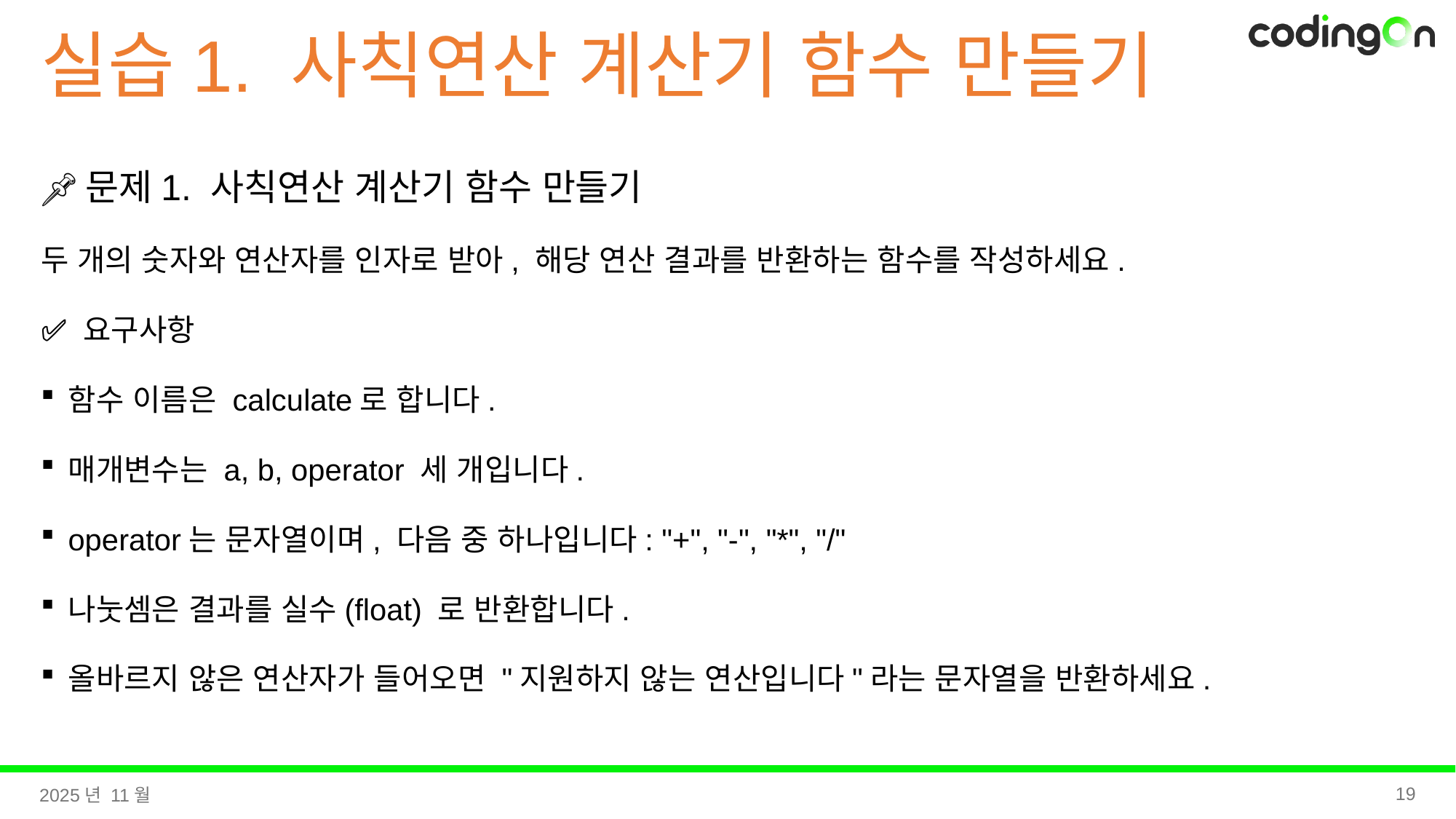

실습1. 사칙연산 계산기 함수 만들기
📌문제1. 사칙연산 계산기 함수 만들기
두 개의 숫자와 연산자를 인자로 받아, 해당 연산 결과를 반환하는 함수를 작성하세요.
✅ 요구사항
함수 이름은 calculate로 합니다.
매개변수는 a, b, operator 세 개입니다.
operator는 문자열이며, 다음 중 하나입니다: "+", "-", "*", "/"
나눗셈은 결과를 실수(float) 로 반환합니다.
올바르지 않은 연산자가 들어오면 "지원하지 않는 연산입니다"라는 문자열을 반환하세요.
19
2025년 11월